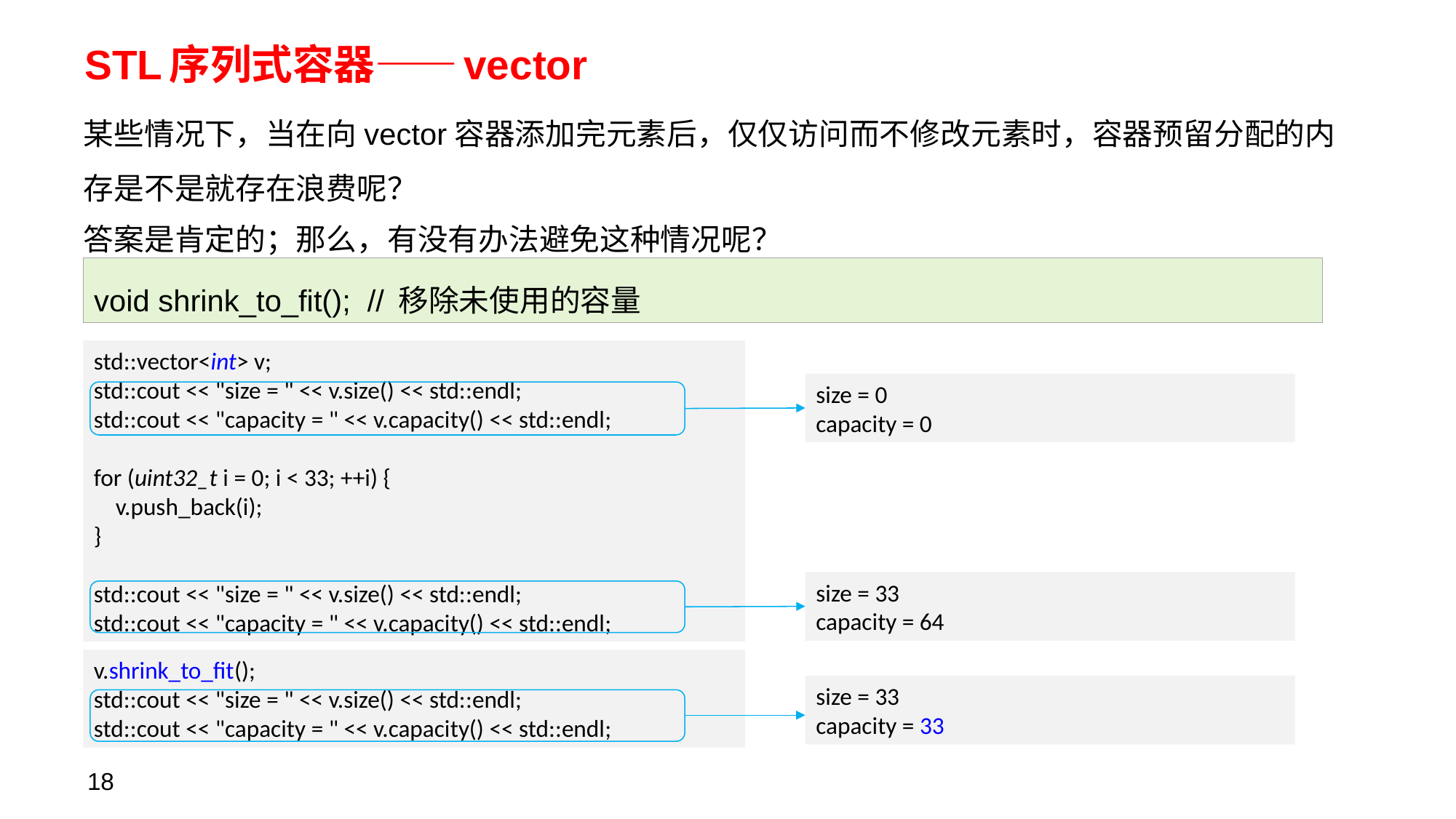

# STL序列式容器——vector
某些情况下，当在向vector容器添加完元素后，仅仅访问而不修改元素时，容器预留分配的内存是不是就存在浪费呢？
答案是肯定的；那么，有没有办法避免这种情况呢？
void shrink_to_fit();  // 移除未使用的容量
std::vector<int> v;
std::cout << "size = " << v.size() << std::endl;
std::cout << "capacity = " << v.capacity() << std::endl;

for (uint32_t i = 0; i < 33; ++i) {
    v.push_back(i);
}

std::cout << "size = " << v.size() << std::endl;
std::cout << "capacity = " << v.capacity() << std::endl;
size = 0
capacity = 0

size = 33
capacity = 64

v.shrink_to_fit();
std::cout << "size = " << v.size() << std::endl;
std::cout << "capacity = " << v.capacity() << std::endl;
size = 33
capacity = 33

18